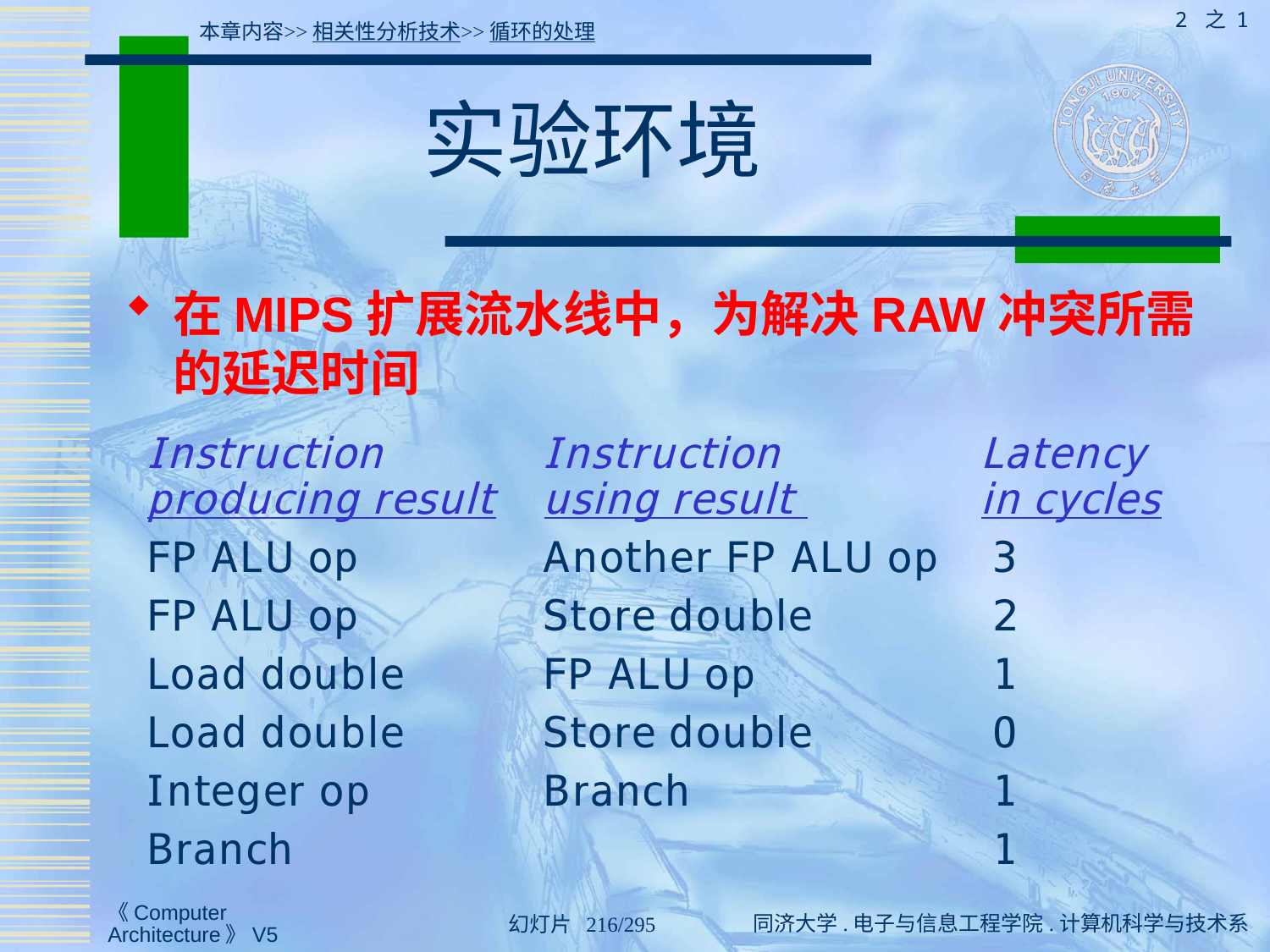

2 之 1
本章内容>>相关性分析技术>>循环的处理
# 实验环境
在MIPS扩展流水线中，为解决RAW冲突所需的延迟时间
Instruction	Instruction	Latency
producing result	using result 	in cycles
FP ALU op	Another FP ALU op	 3
FP ALU op	Store double	 2
Load double	FP ALU op	 1
Load double	Store double	 0
Integer op	Branch	 1
Branch		 1